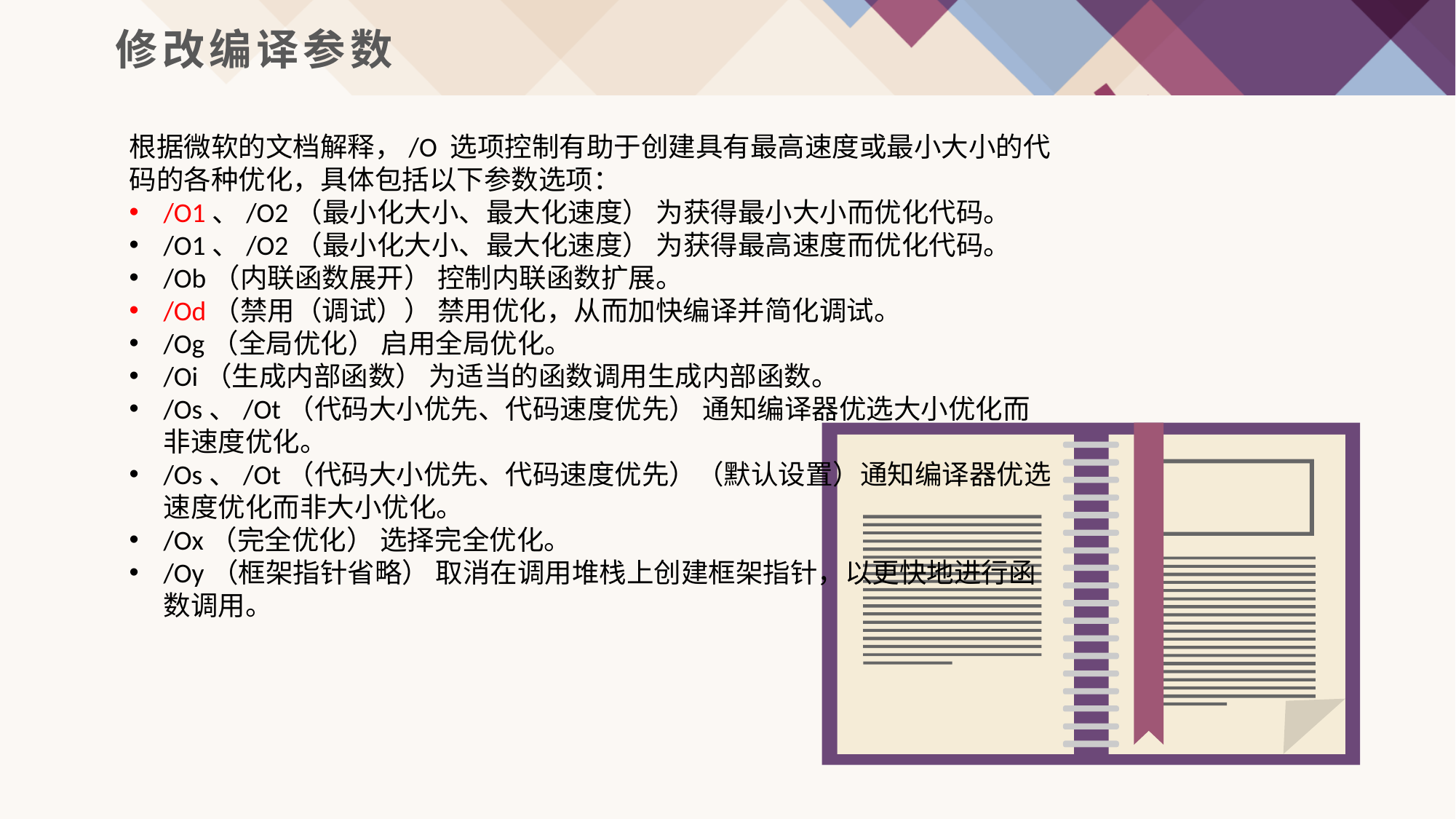

修改编译参数
根据微软的文档解释，/O 选项控制有助于创建具有最高速度或最小大小的代码的各种优化，具体包括以下参数选项：
/O1、/O2（最小化大小、最大化速度） 为获得最小大小而优化代码。
/O1、/O2（最小化大小、最大化速度） 为获得最高速度而优化代码。
/Ob（内联函数展开） 控制内联函数扩展。
/Od（禁用（调试）） 禁用优化，从而加快编译并简化调试。
/Og（全局优化） 启用全局优化。
/Oi（生成内部函数） 为适当的函数调用生成内部函数。
/Os、/Ot（代码大小优先、代码速度优先） 通知编译器优选大小优化而非速度优化。
/Os、/Ot（代码大小优先、代码速度优先）（默认设置）通知编译器优选速度优化而非大小优化。
/Ox（完全优化） 选择完全优化。
/Oy（框架指针省略） 取消在调用堆栈上创建框架指针，以更快地进行函数调用。